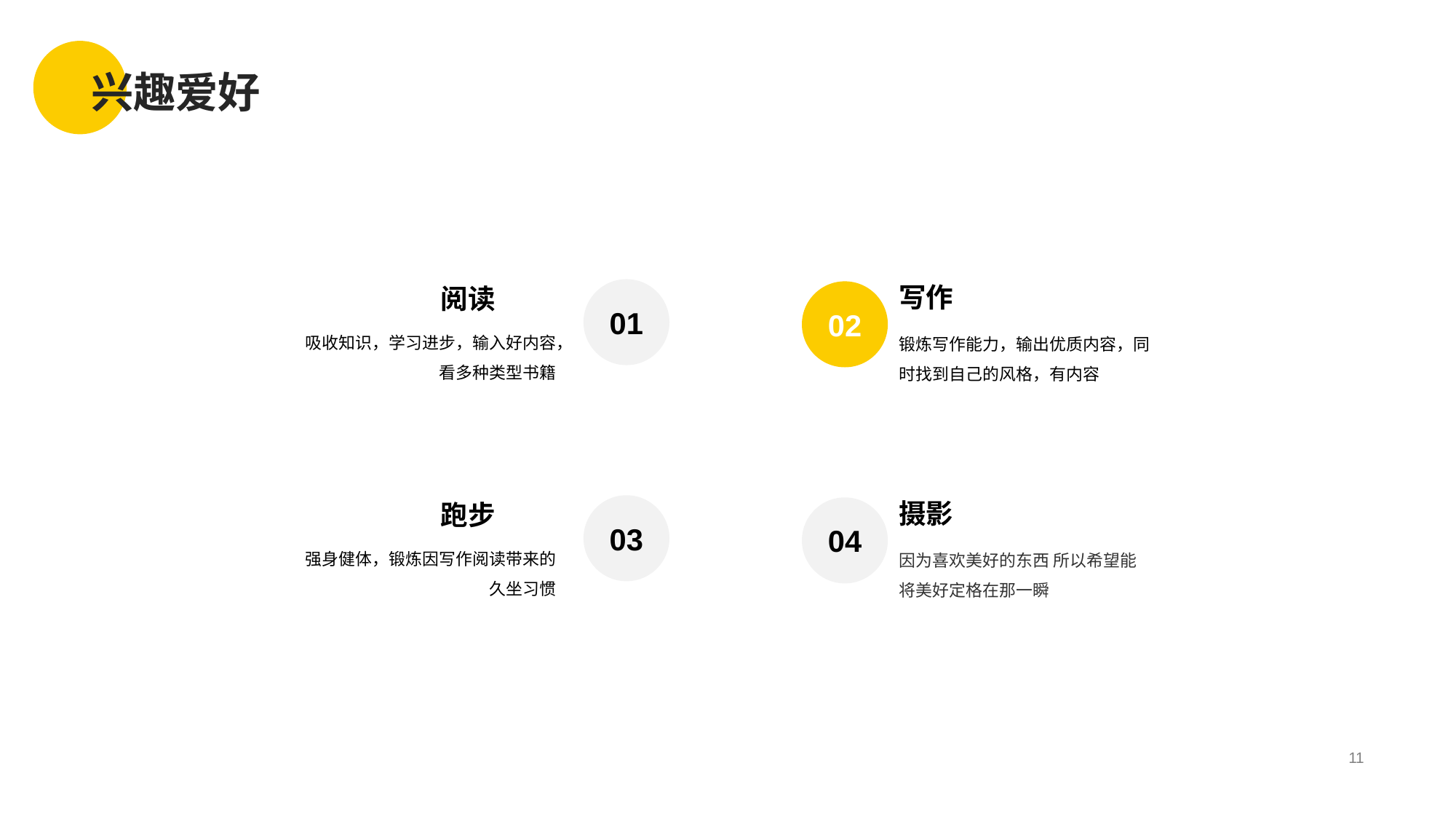

# 兴趣爱好
写作
02
锻炼写作能力，输出优质内容，同时找到自己的风格，有内容
阅读
01
吸收知识，学习进步，输入好内容，看多种类型书籍
摄影
04
因为喜欢美好的东西 所以希望能将美好定格在那一瞬
跑步
03
强身健体，锻炼因写作阅读带来的久坐习惯
11